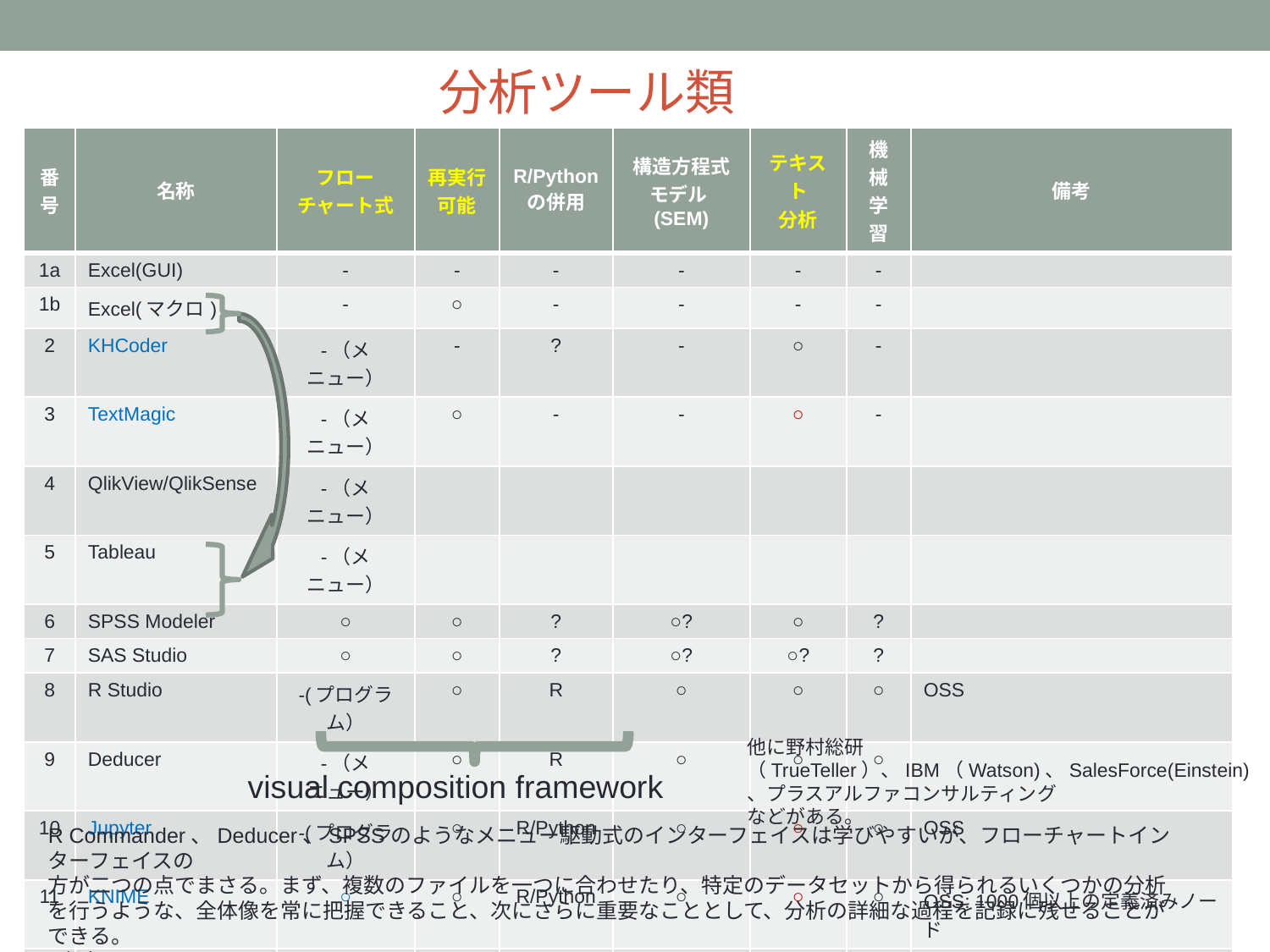

分析ツール類
| 番号 | 名称 | フロー チャート式 | 再実行 可能 | R/Python の併用 | 構造方程式 モデル(SEM) | テキスト 分析 | 機械 学習 | 備考 |
| --- | --- | --- | --- | --- | --- | --- | --- | --- |
| 1a | Excel(GUI) | - | - | - | - | - | - |  |
| 1b | Excel(マクロ) | - | ○ | - | - | - | - |  |
| 2 | KHCoder | -（メニュー） | - | ? | - | ○ | - |  |
| 3 | TextMagic | -（メニュー） | ○ | - | - | ○ | - |  |
| 4 | QlikView/QlikSense | -（メニュー） |  |  |  |  |  |  |
| 5 | Tableau | -（メニュー） |  |  |  |  |  |  |
| 6 | SPSS Modeler | ○ | ○ | ? | ○? | ○ | ? |  |
| 7 | SAS Studio | ○ | ○ | ? | ○? | ○? | ? |  |
| 8 | R Studio | -(プログラム） | ○ | R | ○ | ○ | ○ | OSS |
| 9 | Deducer | -（メニュー） | ○ | R | ○ | ○ | ○ |  |
| 10 | Jupyter | -(プログラム） | ○ | R/Python | ○ | ○ | ○ | OSS |
| 11 | KNIME | ○ | ○ | R/Python | ○ | ○ | ○ | OSS: 1000個以上の定義済みノード |
| 12 | R AnalyticFlow | ○ | ○ | R | ○ | ○ | ○ |  |
| 13 | RapidMiner | ○ | ○ | R | ○ | ○ | ○ |  |
| 14 | Rattle | ○ | ○ | R | ○ | ○ | ○ |  |

他に野村総研（TrueTeller）、IBM（Watson)、SalesForce(Einstein)、プラスアルファコンサルティング
などがある。
visual composition framework
R Commander、Deducer、SPSSのようなメニュー駆動式のインターフェイスは学びやすいが、フローチャートインターフェイスの
方が二つの点でまさる。まず、複数のファイルを一つに合わせたり、特定のデータセットから得られるいくつかの分析を行うような、全体像を常に把握できること、次にさらに重要なこととして、分析の詳細な過程を記録に残せることができる。
(参考: http://r4stats.com/2016/02/22/vcf/ )